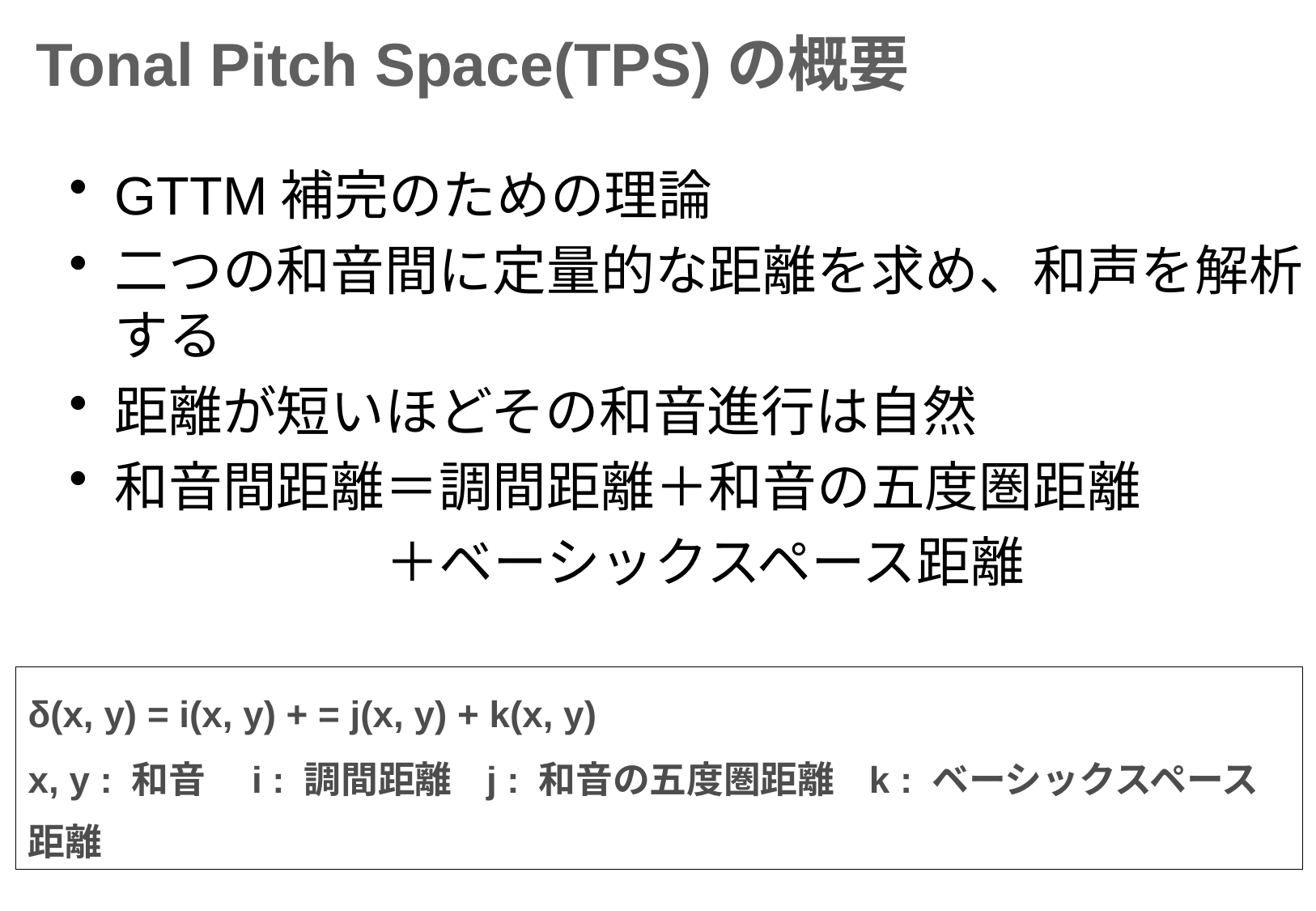

# Tonal Pitch Space(TPS)の概要
GTTM補完のための理論
二つの和音間に定量的な距離を求め、和声を解析する
距離が短いほどその和音進行は自然
和音間距離＝調間距離＋和音の五度圏距離
                         ＋ベーシックスペース距離

δ(x, y) = i(x, y) + = j(x, y) + k(x, y)
x, y : 和音　i : 調間距離   j : 和音の五度圏距離   k : ベーシックスペース距離